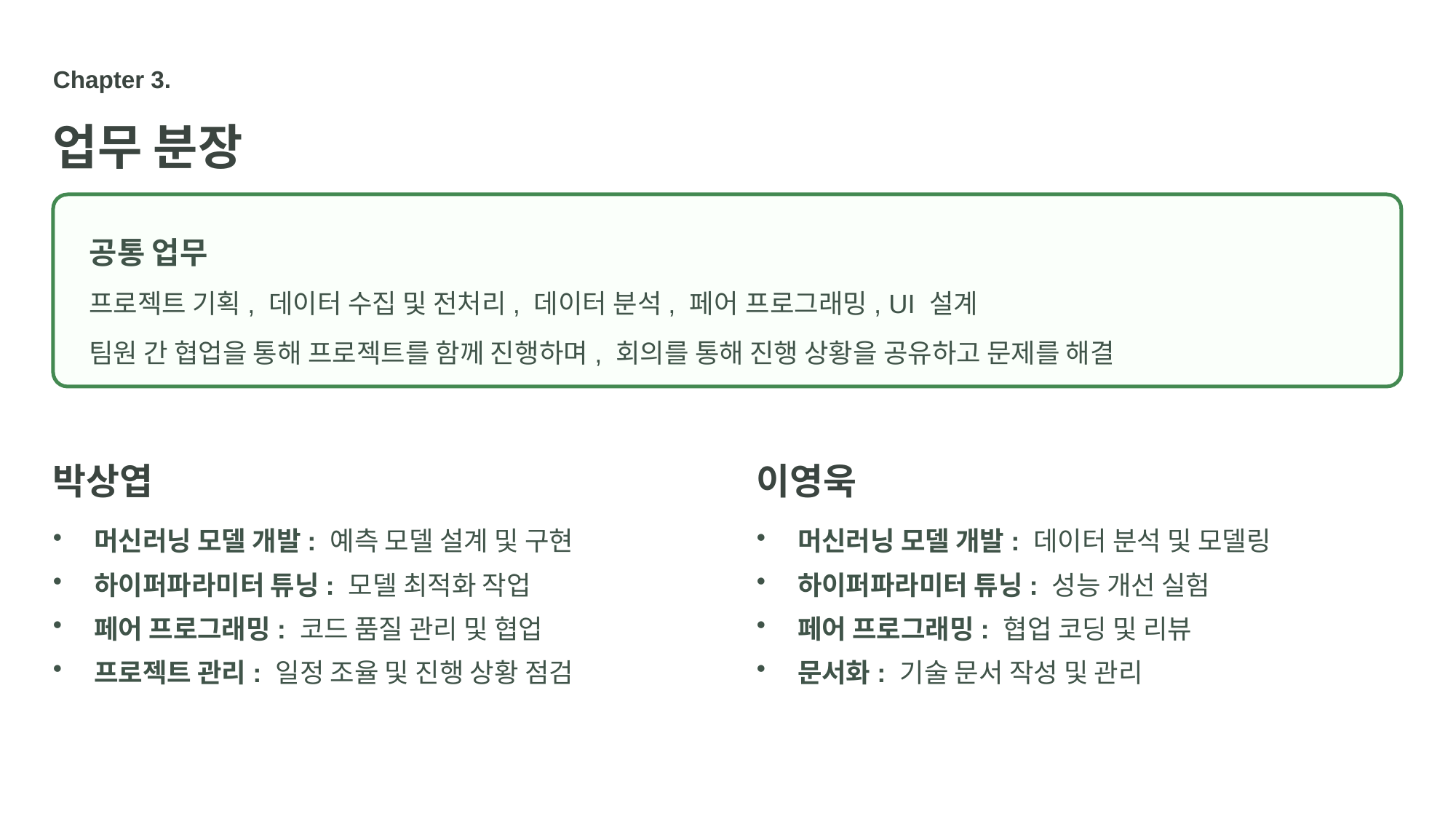

Chapter 3.
업무 분장

공통 업무
프로젝트 기획, 데이터 수집 및 전처리, 데이터 분석, 페어 프로그래밍, UI 설계
팀원 간 협업을 통해 프로젝트를 함께 진행하며, 회의를 통해 진행 상황을 공유하고 문제를 해결
박상엽
이영욱
머신러닝 모델 개발: 예측 모델 설계 및 구현
머신러닝 모델 개발: 데이터 분석 및 모델링
하이퍼파라미터 튜닝: 모델 최적화 작업
하이퍼파라미터 튜닝: 성능 개선 실험
페어 프로그래밍: 코드 품질 관리 및 협업
페어 프로그래밍: 협업 코딩 및 리뷰
프로젝트 관리: 일정 조율 및 진행 상황 점검
문서화: 기술 문서 작성 및 관리